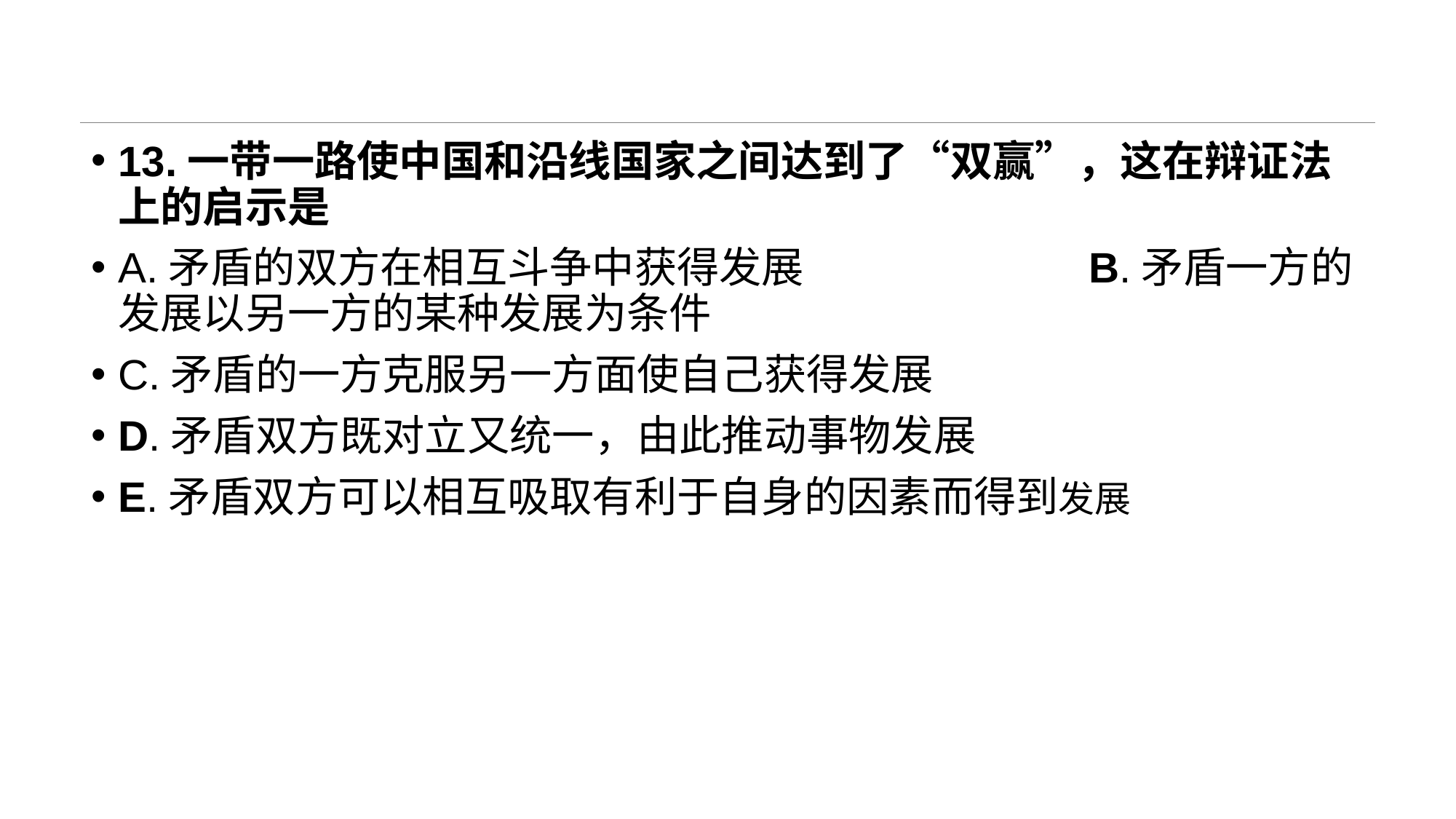

#
13.一带一路使中国和沿线国家之间达到了“双赢”，这在辩证法上的启示是
A.矛盾的双方在相互斗争中获得发展                             B.矛盾一方的发展以另一方的某种发展为条件
C.矛盾的一方克服另一方面使自己获得发展
D.矛盾双方既对立又统一，由此推动事物发展
E.矛盾双方可以相互吸取有利于自身的因素而得到发展